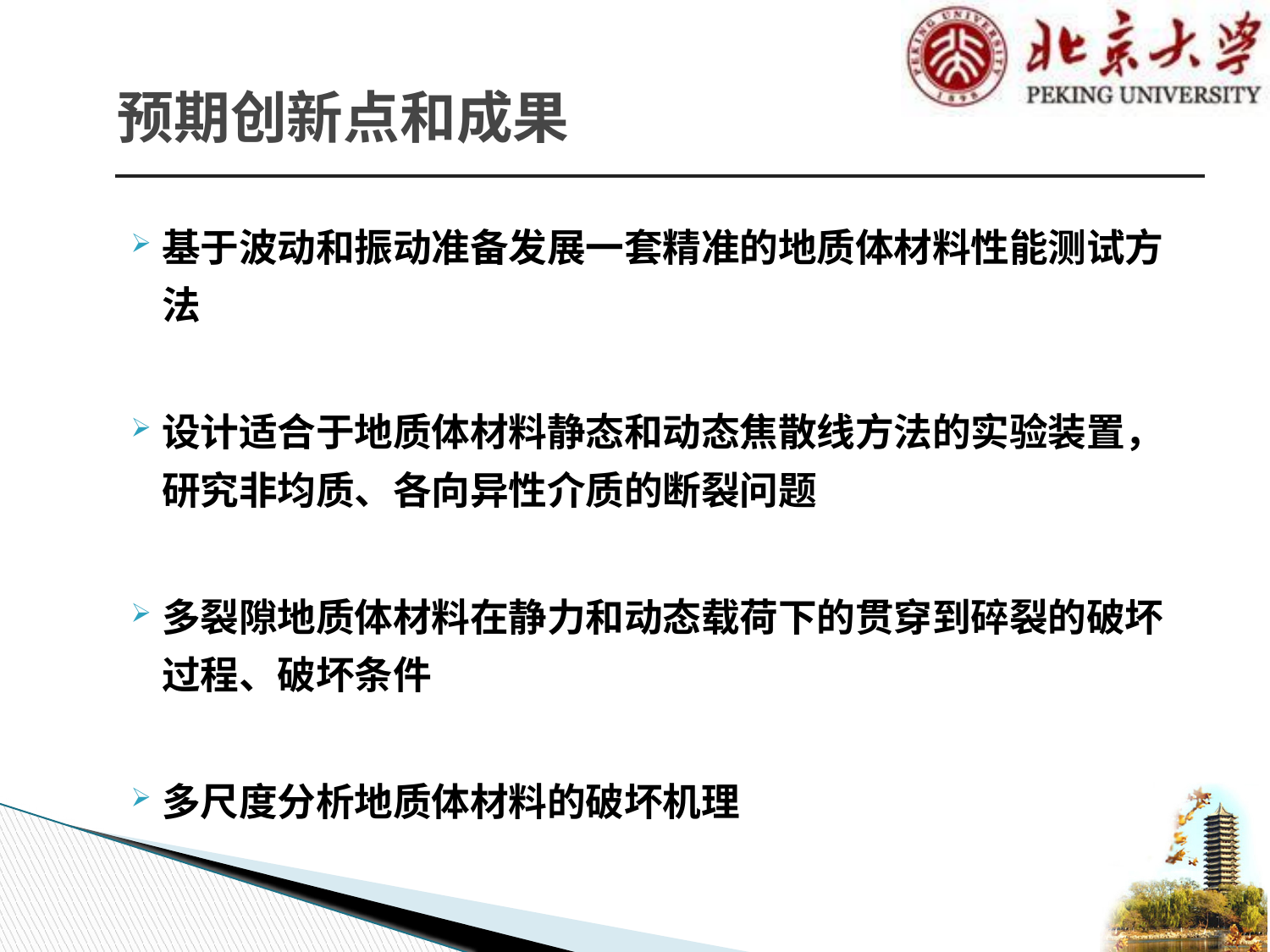

# 预期创新点和成果
基于波动和振动准备发展一套精准的地质体材料性能测试方法

设计适合于地质体材料静态和动态焦散线方法的实验装置，研究非均质、各向异性介质的断裂问题

多裂隙地质体材料在静力和动态载荷下的贯穿到碎裂的破坏过程、破坏条件

多尺度分析地质体材料的破坏机理